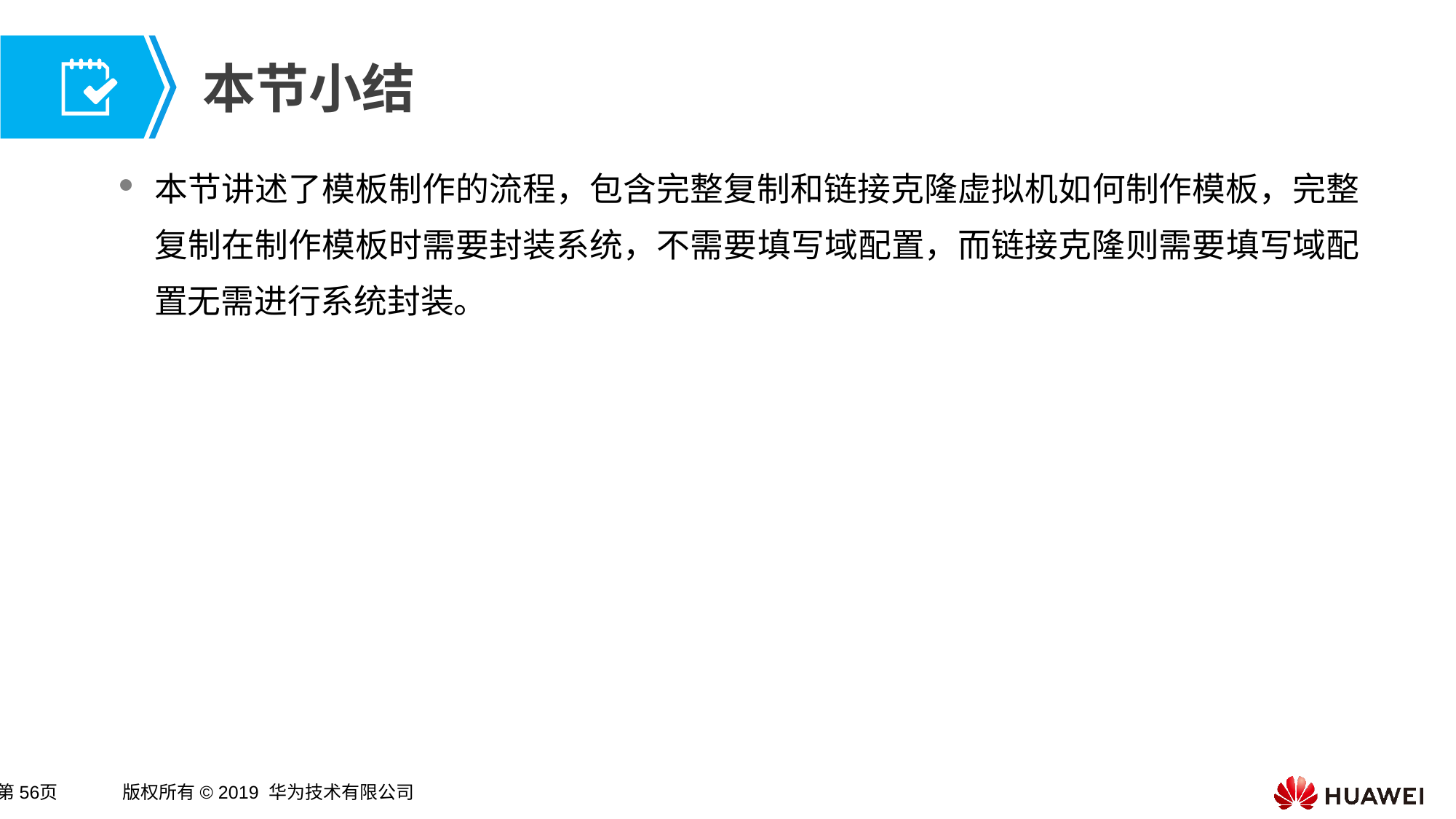

本节讲述了模板制作的流程，包含完整复制和链接克隆虚拟机如何制作模板，完整复制在制作模板时需要封装系统，不需要填写域配置，而链接克隆则需要填写域配置无需进行系统封装。